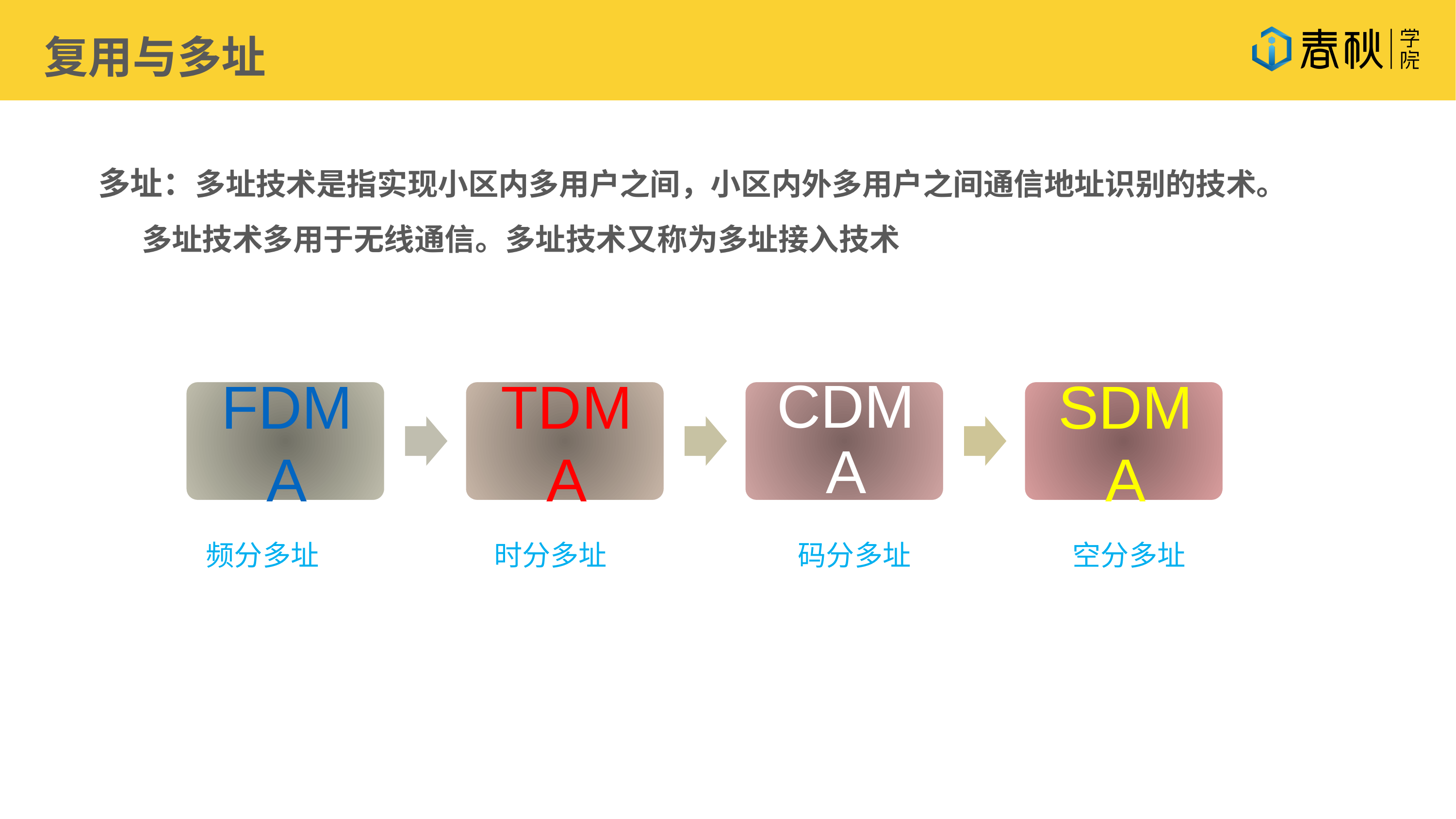

复用与多址
多址：多址技术是指实现小区内多用户之间，小区内外多用户之间通信地址识别的技术。多址技术多用于无线通信。多址技术又称为多址接入技术

FDMA

TDMA

CDMA

SDMA
频分多址
时分多址
空分多址
码分多址